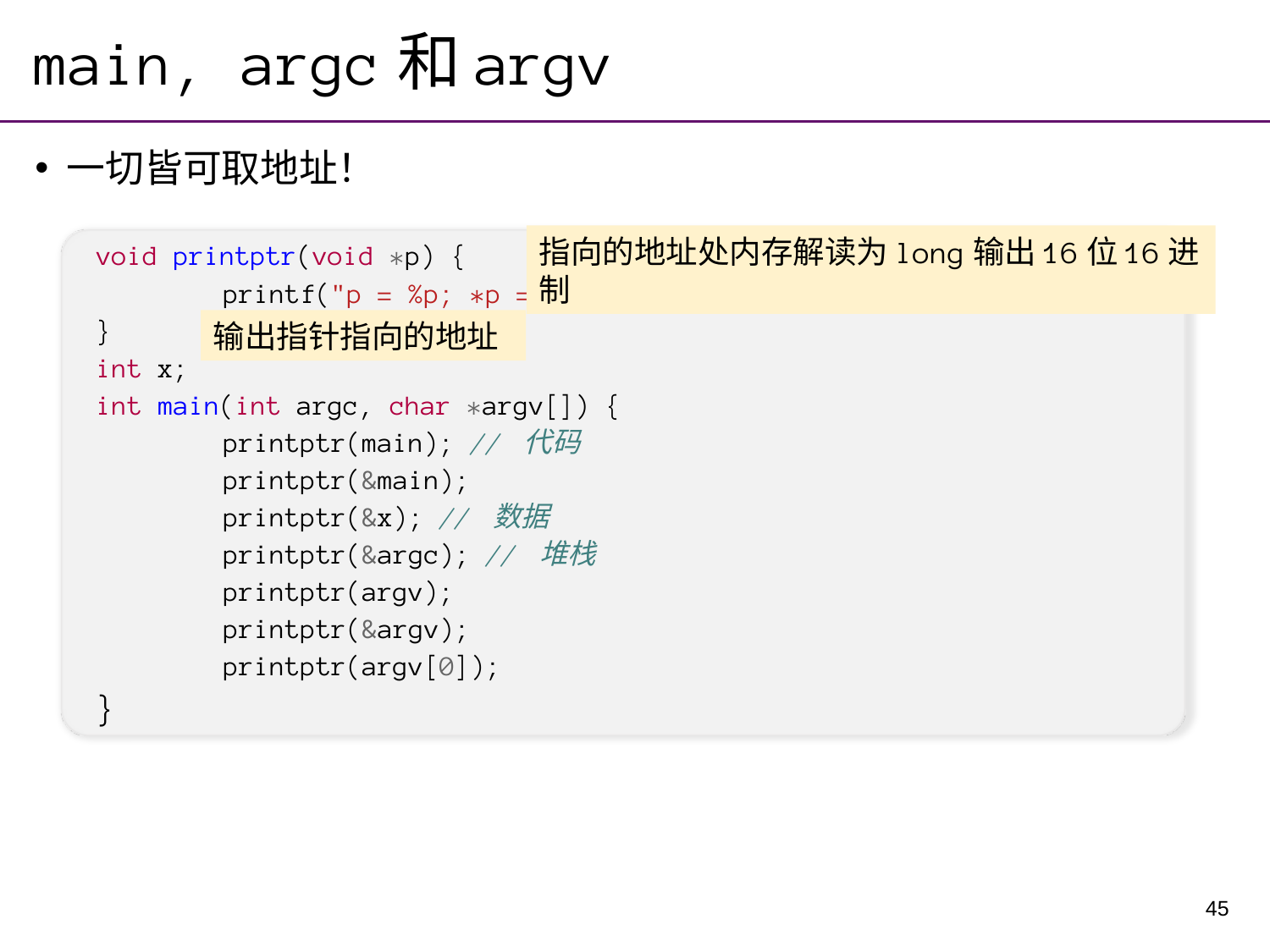

# main, argc和argv
一切皆可取地址！

指向的地址处内存解读为long输出16位16进制
void printptr(void *p) {
	printf("p = %p; *p = %016lx\n", p, *(long *)p);
}
int x;
int main(int argc, char *argv[]) {
	printptr(main); // 代码
	printptr(&main);
	printptr(&x); // 数据
	printptr(&argc); // 堆栈
	printptr(argv);
	printptr(&argv);
	printptr(argv[0]);
}
输出指针指向的地址
45